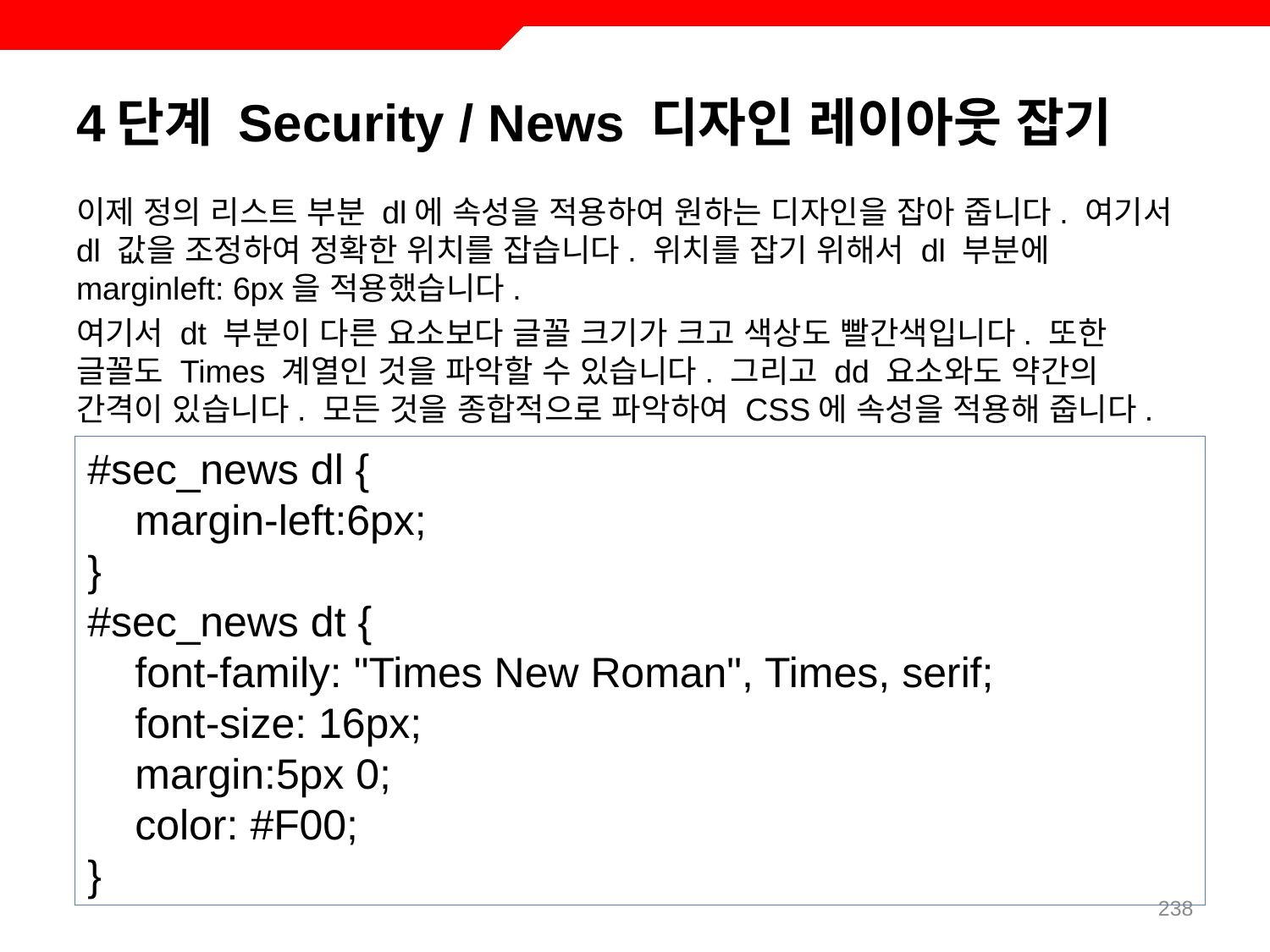

# 4단계 Security / News 디자인 레이아웃 잡기
이제 정의 리스트 부분 dl에 속성을 적용하여 원하는 디자인을 잡아 줍니다. 여기서 dl 값을 조정하여 정확한 위치를 잡습니다. 위치를 잡기 위해서 dl 부분에 marginleft: 6px을 적용했습니다.
여기서 dt 부분이 다른 요소보다 글꼴 크기가 크고 색상도 빨간색입니다. 또한 글꼴도 Times 계열인 것을 파악할 수 있습니다. 그리고 dd 요소와도 약간의 간격이 있습니다. 모든 것을 종합적으로 파악하여 CSS에 속성을 적용해 줍니다.

#sec_news dl {
    margin-left:6px;
}
#sec_news dt {
    font-family: "Times New Roman", Times, serif;
    font-size: 16px;
    margin:5px 0;
    color: #F00;
}
238